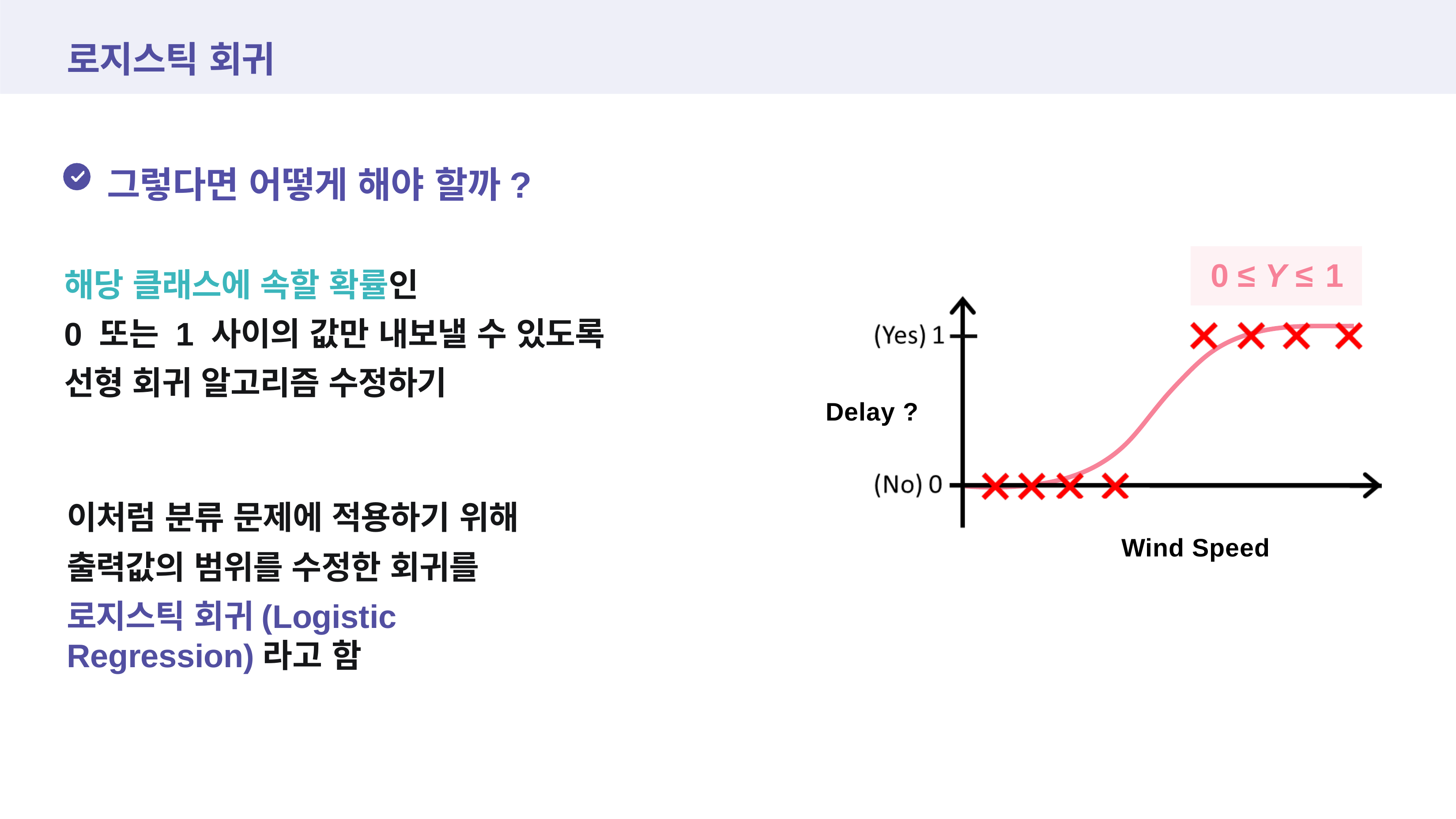

# 로지스틱 회귀
그렇다면 어떻게 해야 할까?

0 ≤ Y ≤ 1
해당 클래스에 속할 확률인
0 또는 1 사이의 값만 내보낼 수 있도록  선형 회귀 알고리즘 수정하기
Delay ?

이처럼 분류 문제에 적용하기 위해
출력값의 범위를 수정한 회귀를
로지스틱 회귀(Logistic Regression)라고 함

Wind Speed